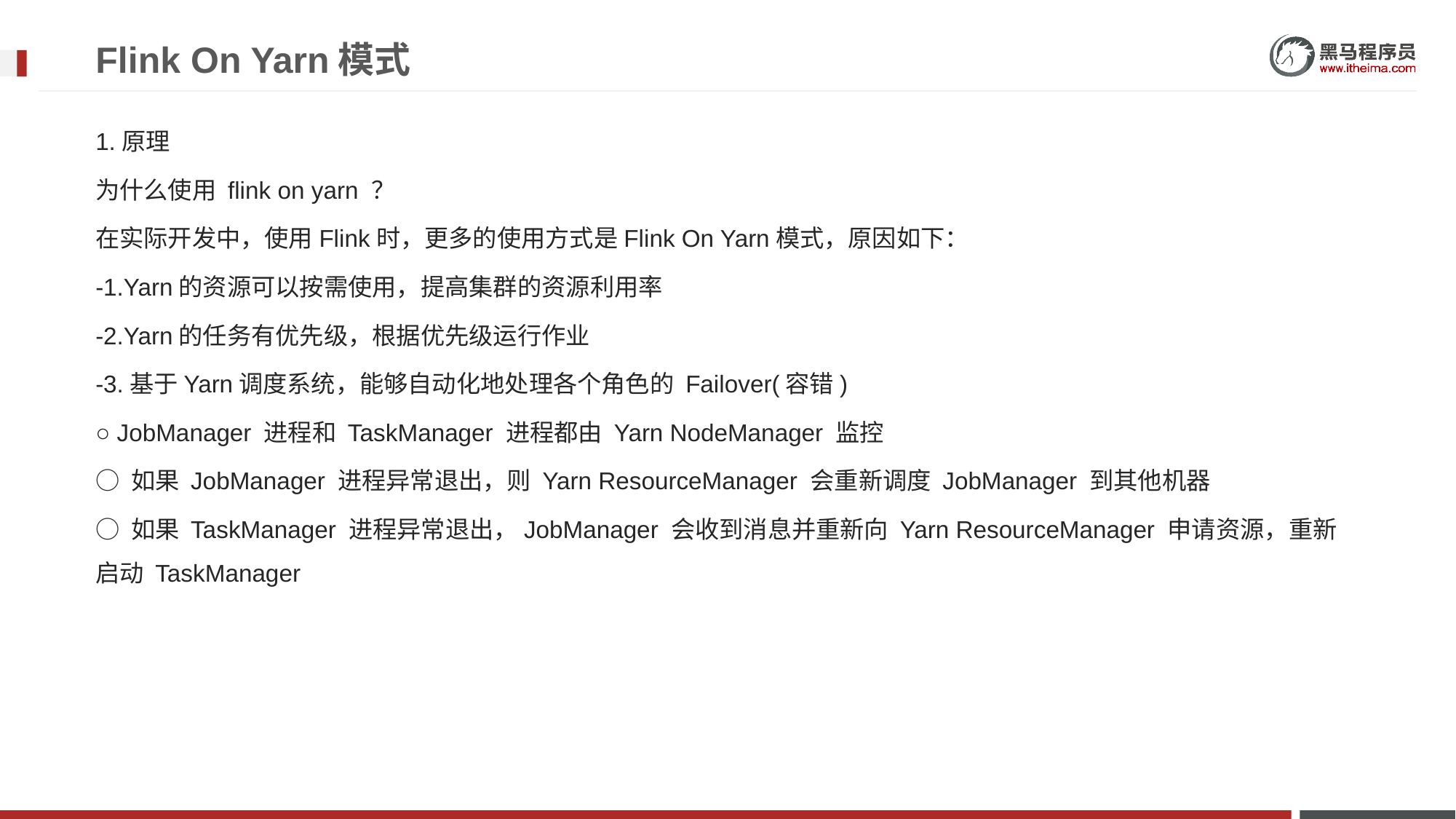

# Flink On Yarn模式
1.原理
为什么使用 flink on yarn ？
在实际开发中，使用Flink时，更多的使用方式是Flink On Yarn模式，原因如下：
-1.Yarn的资源可以按需使用，提高集群的资源利用率
-2.Yarn的任务有优先级，根据优先级运行作业
-3.基于Yarn调度系统，能够自动化地处理各个角色的 Failover(容错)
○ JobManager 进程和 TaskManager 进程都由 Yarn NodeManager 监控
○ 如果 JobManager 进程异常退出，则 Yarn ResourceManager 会重新调度 JobManager 到其他机器
○ 如果 TaskManager 进程异常退出，JobManager 会收到消息并重新向 Yarn ResourceManager 申请资源，重新启动 TaskManager